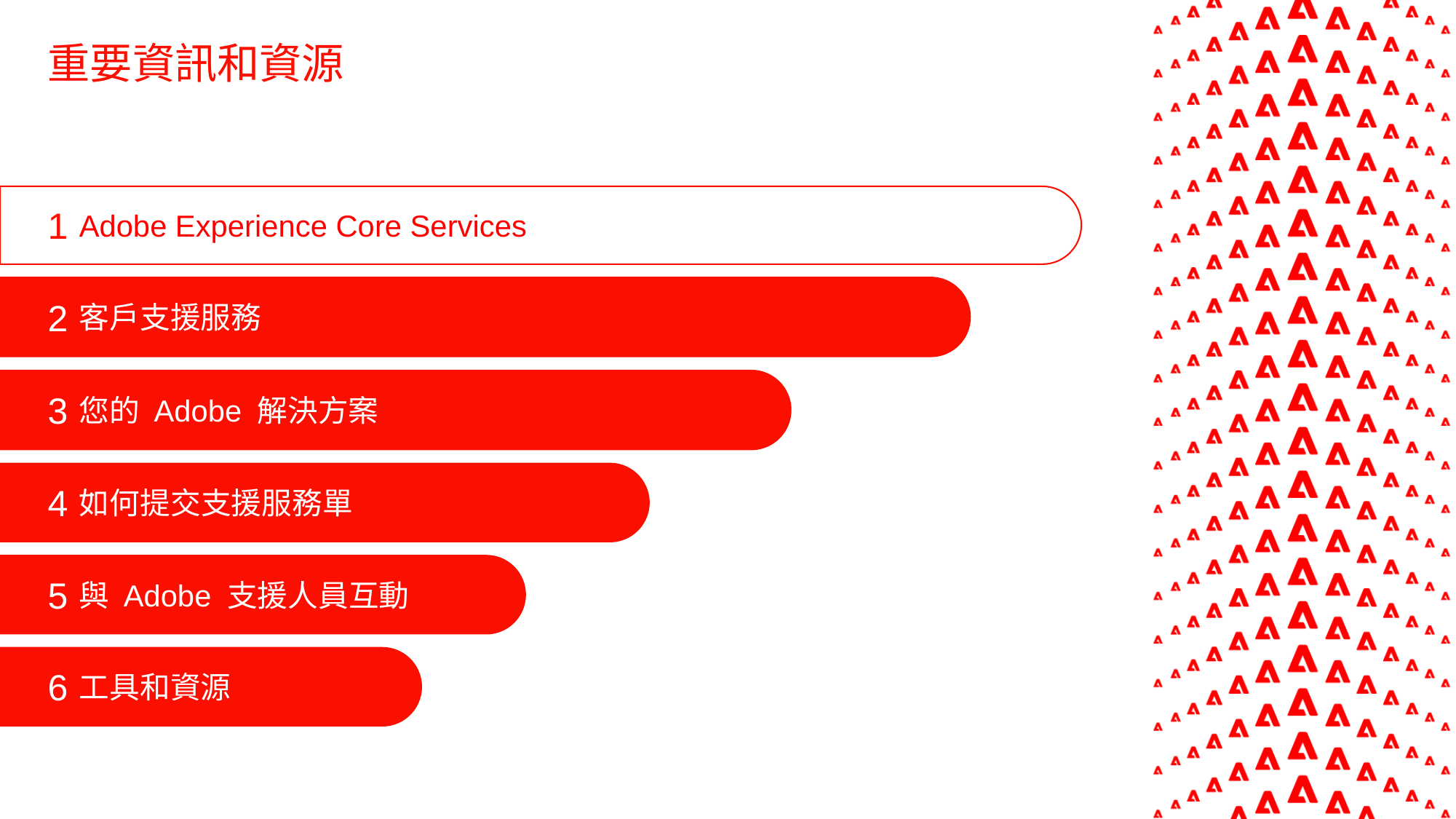

重要資訊和資源

1
Adobe Experience Core Services

2
客戶支援服務

3
您的 Adobe 解決方案

4
如何提交支援服務單

5
與 Adobe 支援人員互動

6
工具和資源